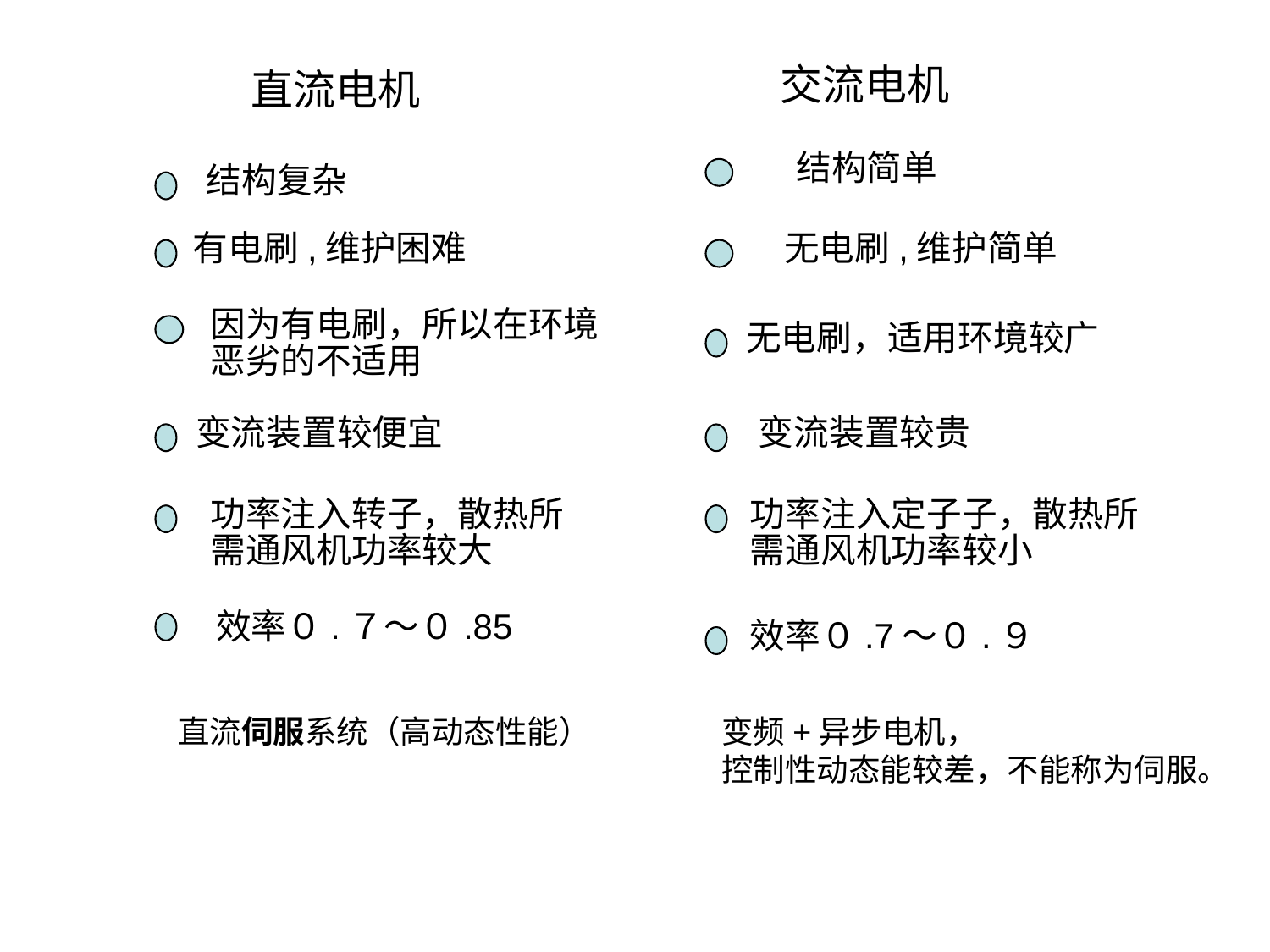

交流电机

直流电机

结构简单

结构复杂

有电刷,维护困难

无电刷,维护简单

因为有电刷，所以在环境恶劣的不适用

无电刷，适用环境较广

变流装置较便宜

变流装置较贵

功率注入转子，散热所需通风机功率较大
功率注入定子子，散热所需通风机功率较小

效率０.７～０.85

效率０.7～０.９

直流伺服系统（高动态性能）
变频+异步电机，
控制性动态能较差，不能称为伺服。